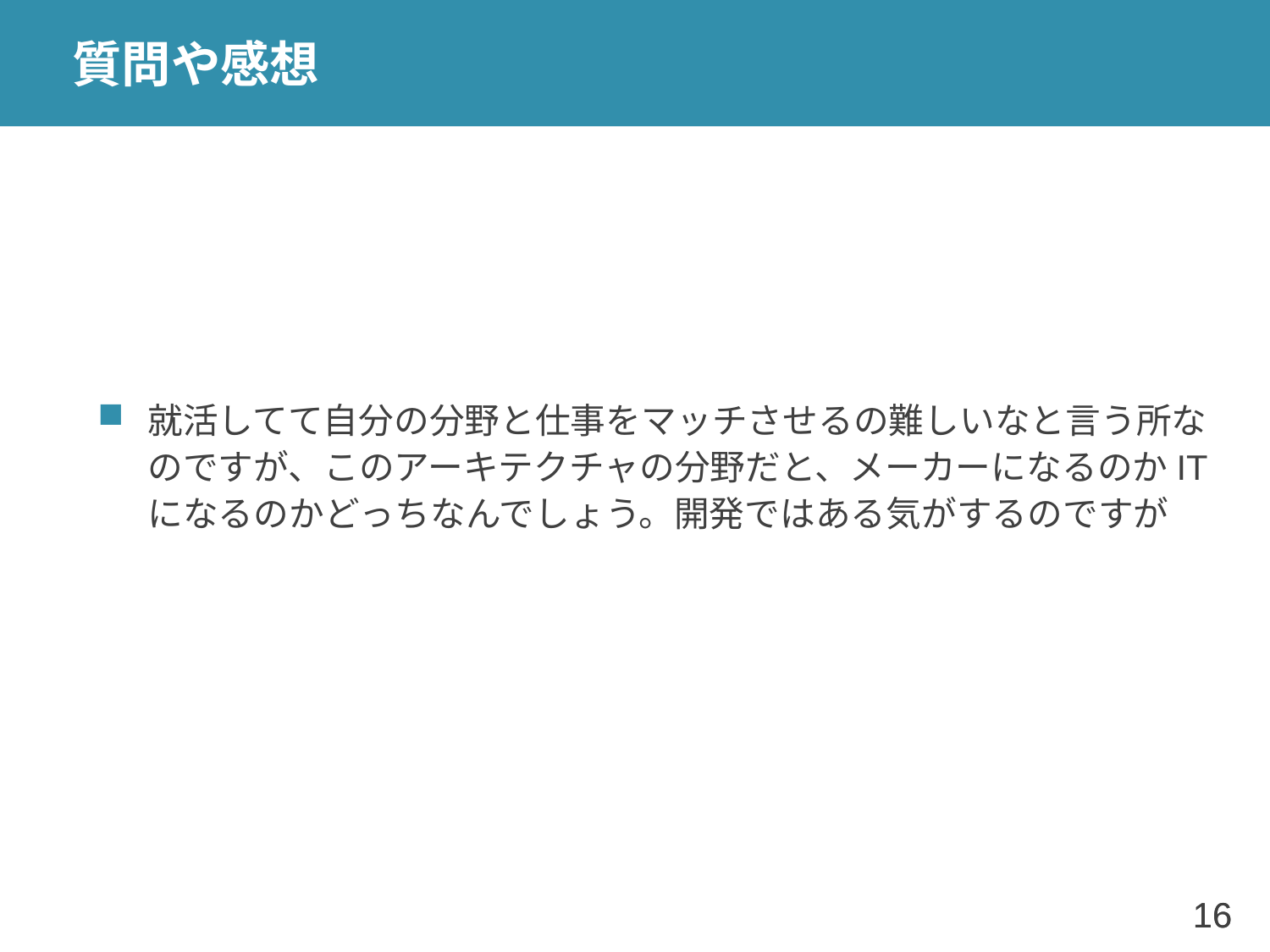

# 質問や感想
就活してて自分の分野と仕事をマッチさせるの難しいなと言う所なのですが、このアーキテクチャの分野だと、メーカーになるのかITになるのかどっちなんでしょう。開発ではある気がするのですが